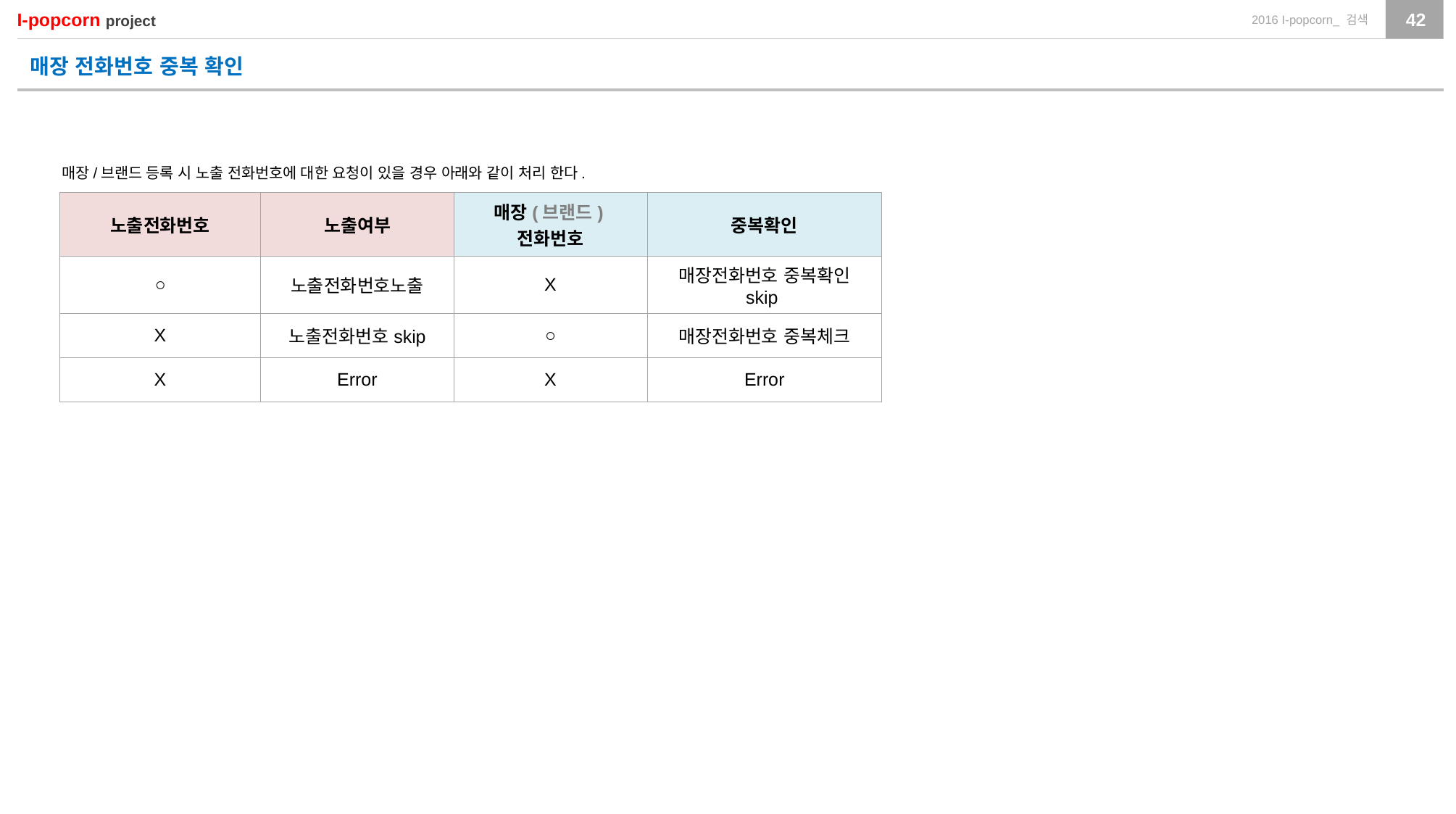

매장 전화번호 중복 확인
매장/브랜드 등록 시 노출 전화번호에 대한 요청이 있을 경우 아래와 같이 처리 한다.
| 노출전화번호 | 노출여부 | 매장(브랜드)전화번호 | 중복확인 |
| --- | --- | --- | --- |
| ○ | 노출전화번호노출 | X | 매장전화번호 중복확인 skip |
| X | 노출전화번호skip | ○ | 매장전화번호 중복체크 |
| X | Error | X | Error |